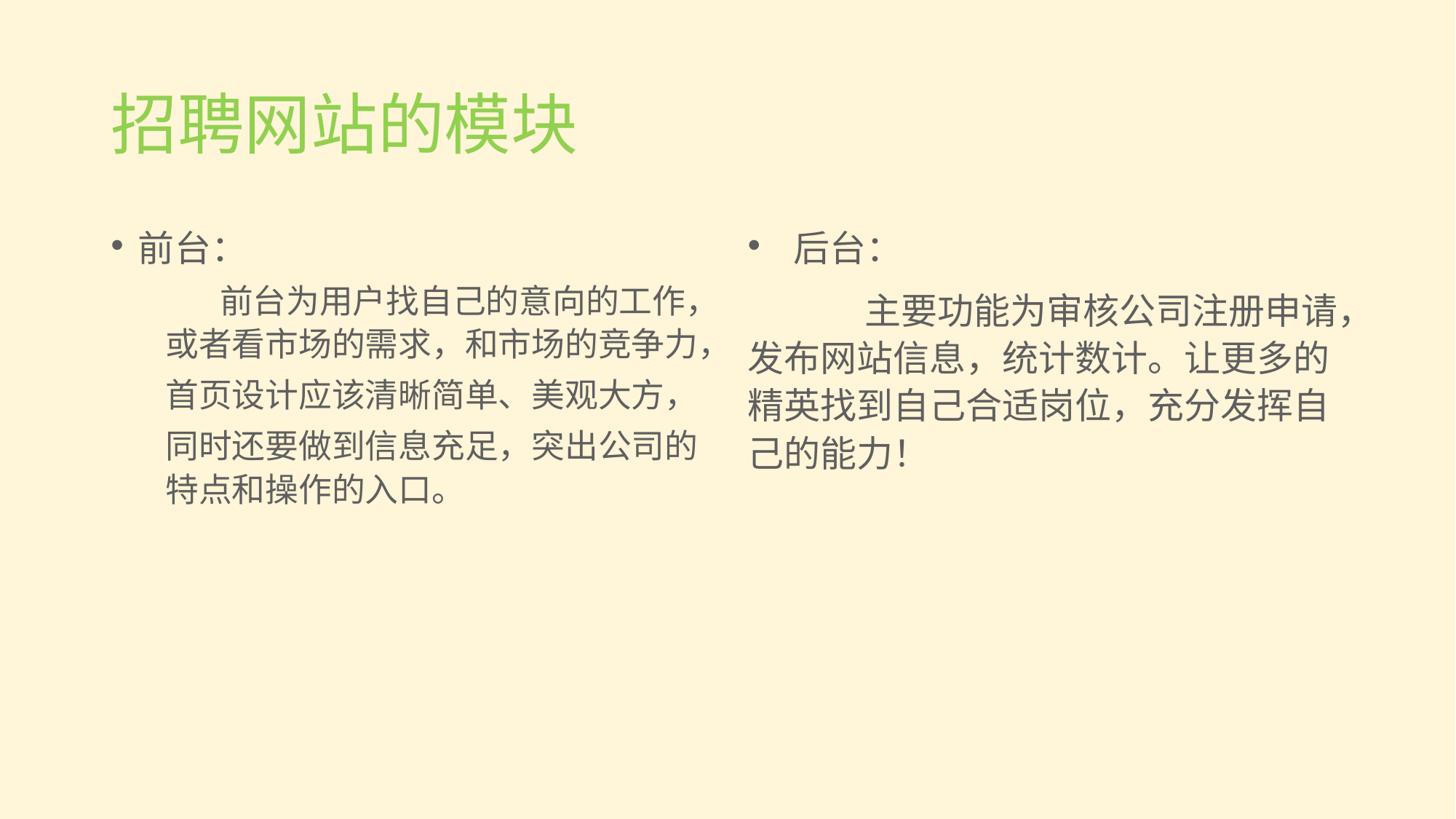

招聘网站的模块
前台：
      前台为用户找自己的意向的工作，或者看市场的需求，和市场的竞争力，
首页设计应该清晰简单、美观大方，
同时还要做到信息充足，突出公司的特点和操作的入口。
 后台：
             主要功能为审核公司注册申请，发布网站信息，统计数计。让更多的精英找到自己合适岗位，充分发挥自己的能力！